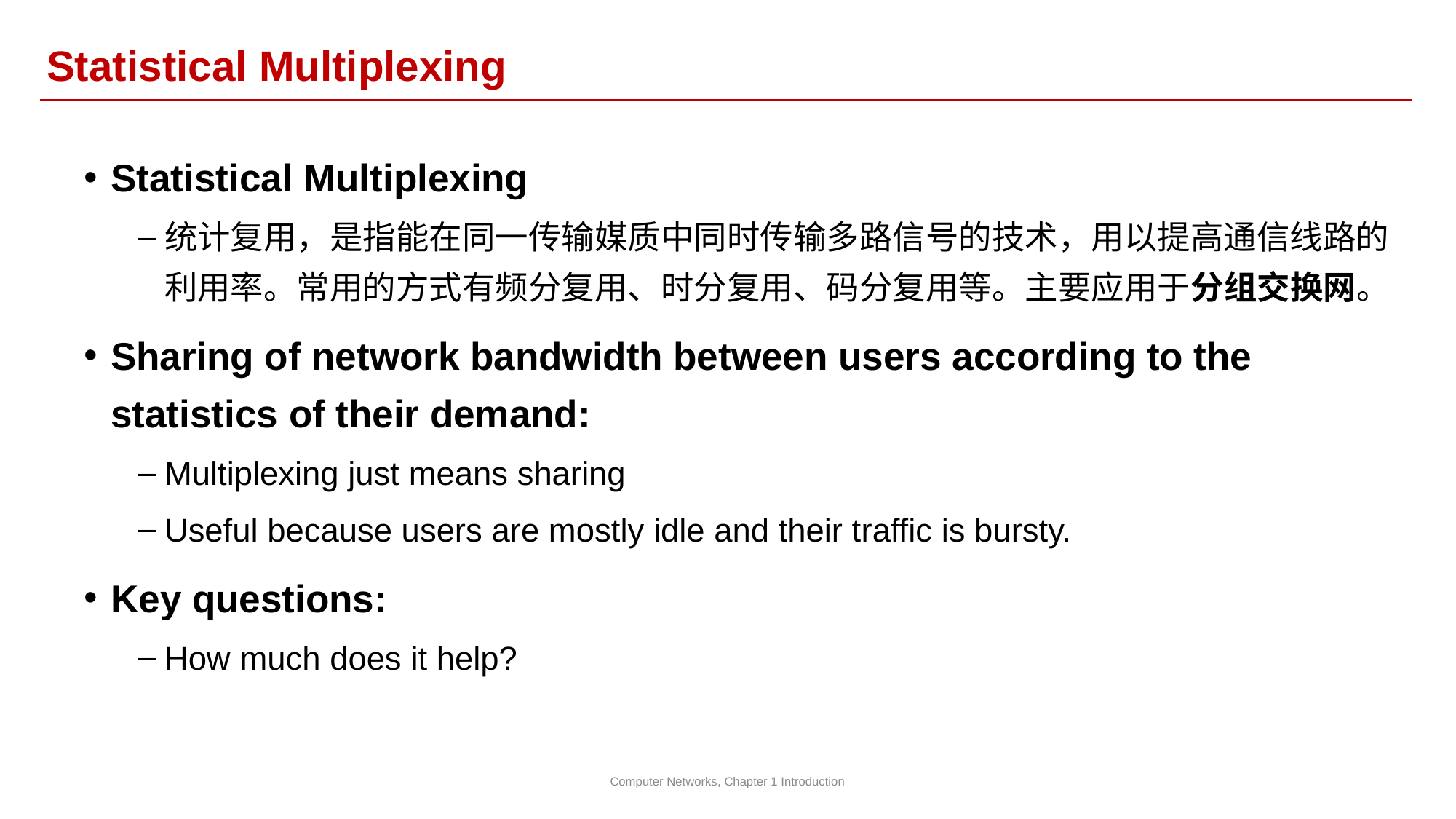

Statistical Multiplexing
Statistical Multiplexing
统计复用，是指能在同一传输媒质中同时传输多路信号的技术，用以提高通信线路的利用率。常用的方式有频分复用、时分复用、码分复用等。主要应用于分组交换网。
Sharing of network bandwidth between users according to the statistics of their demand:
Multiplexing just means sharing
Useful because users are mostly idle and their traffic is bursty.
Key questions:
How much does it help?
Computer Networks, Chapter 1 Introduction